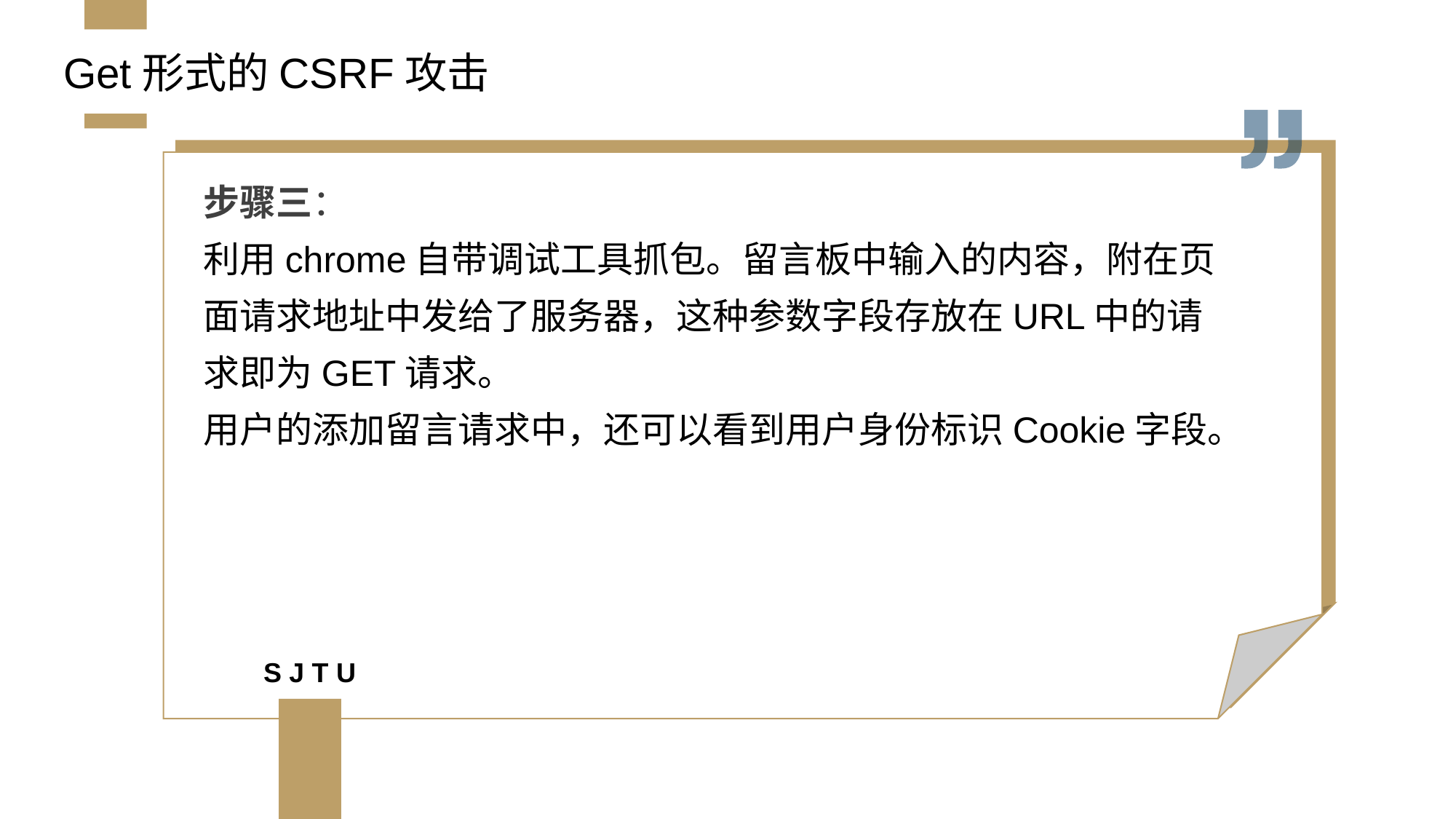

Get形式的CSRF攻击
步骤三：
利用chrome自带调试工具抓包。留言板中输入的内容，附在页面请求地址中发给了服务器，这种参数字段存放在URL中的请求即为GET请求。
用户的添加留言请求中，还可以看到用户身份标识Cookie字段。